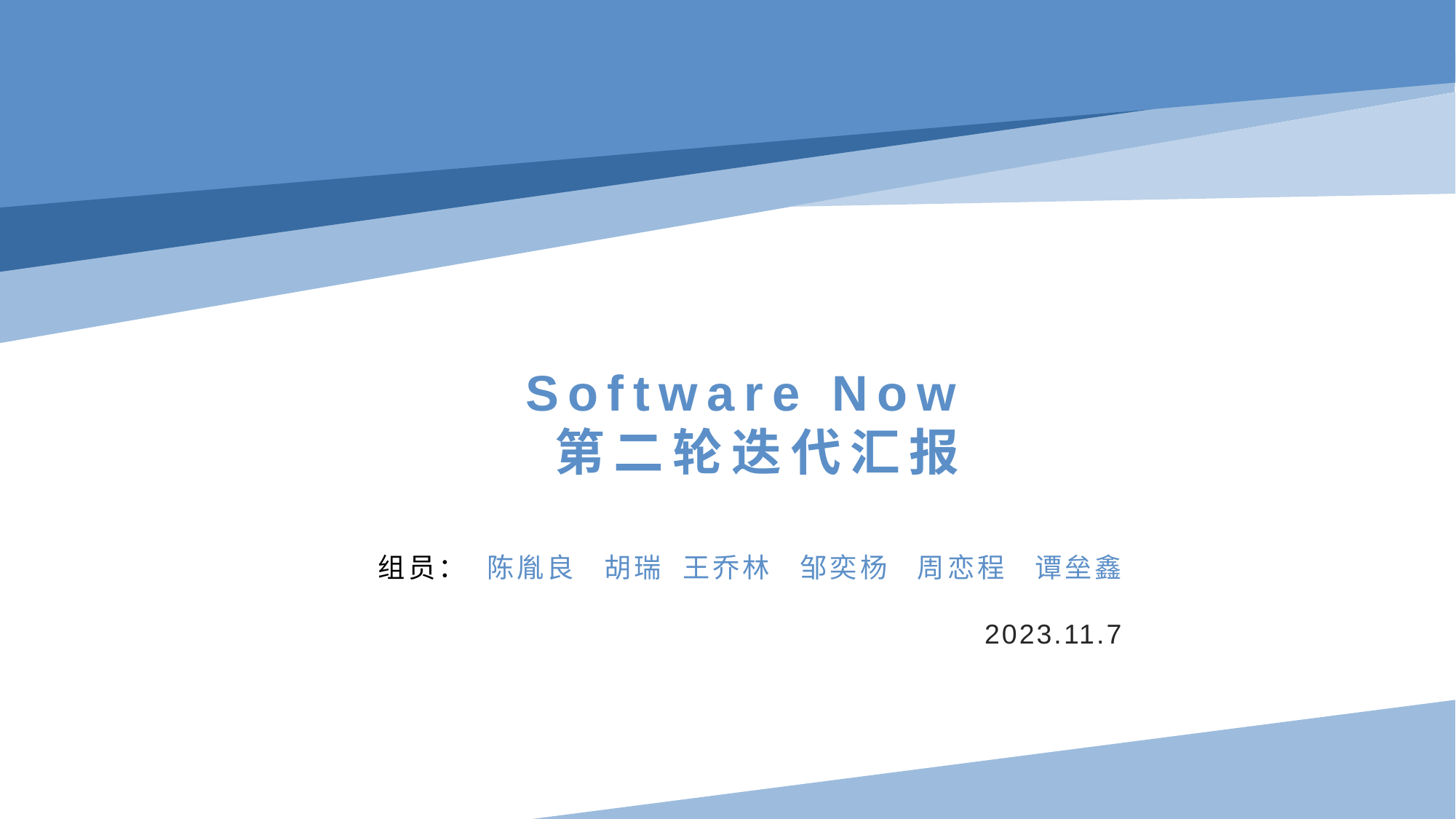

# Software Now 第二轮迭代汇报
组员：  陈胤良   胡瑞  王乔林   邹奕杨   周恋程   谭垒鑫
2023.11.7